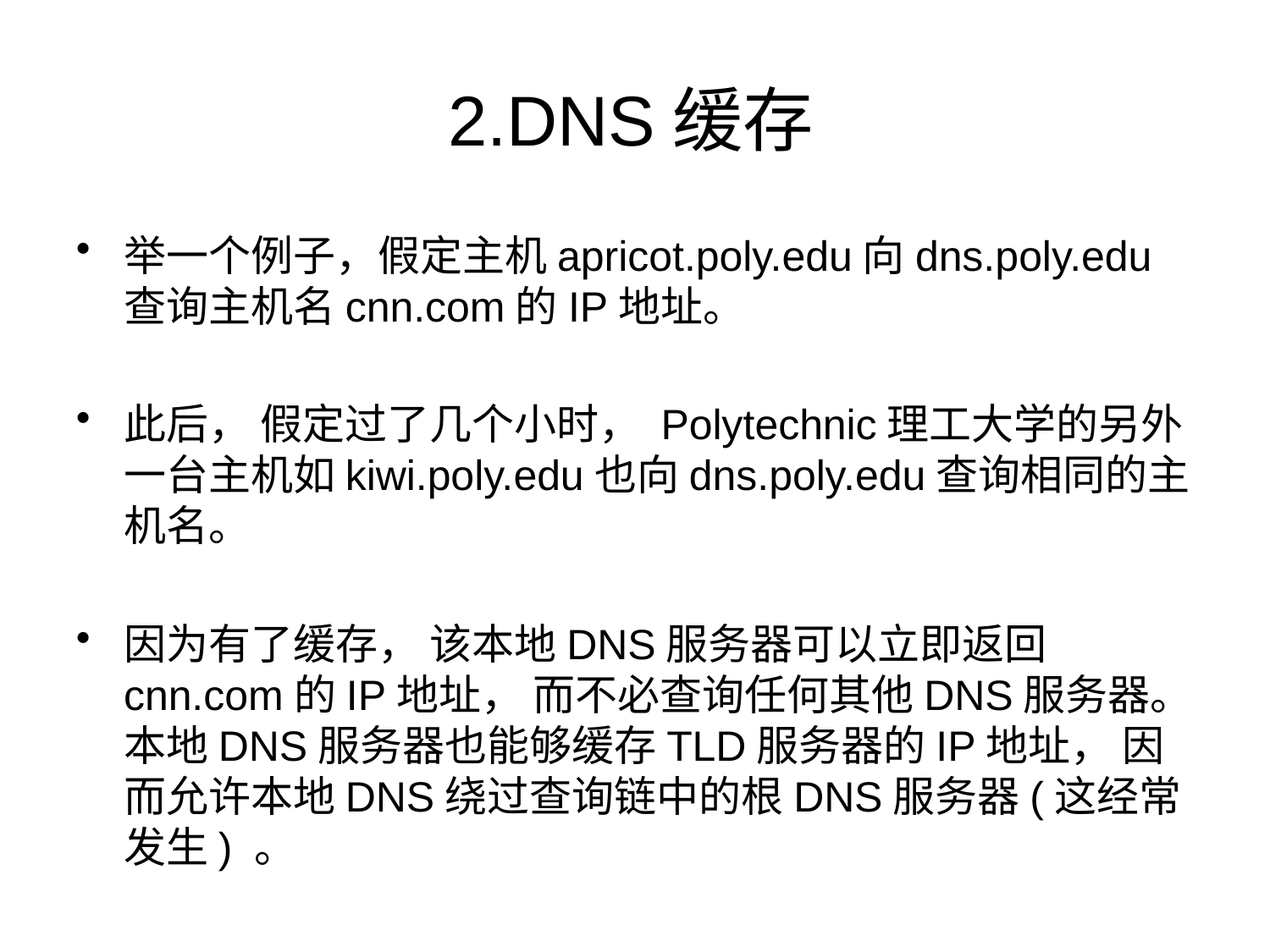

# 2.DNS缓存
举一个例子，假定主机apricot.poly.edu向dns.poly.edu查询主机名cnn.com的IP地址。

此后， 假定过了几个小时， Polytechnic理工大学的另外一台主机如kiwi.poly.edu也向dns.poly.edu查询相同的主机名。

因为有了缓存， 该本地DNS服务器可以立即返回cnn.com的IP地址， 而不必查询任何其他DNS服务器。本地DNS服务器也能够缓存TLD服务器的IP地址， 因而允许本地DNS绕过查询链中的根DNS服务器(这经常发生) 。